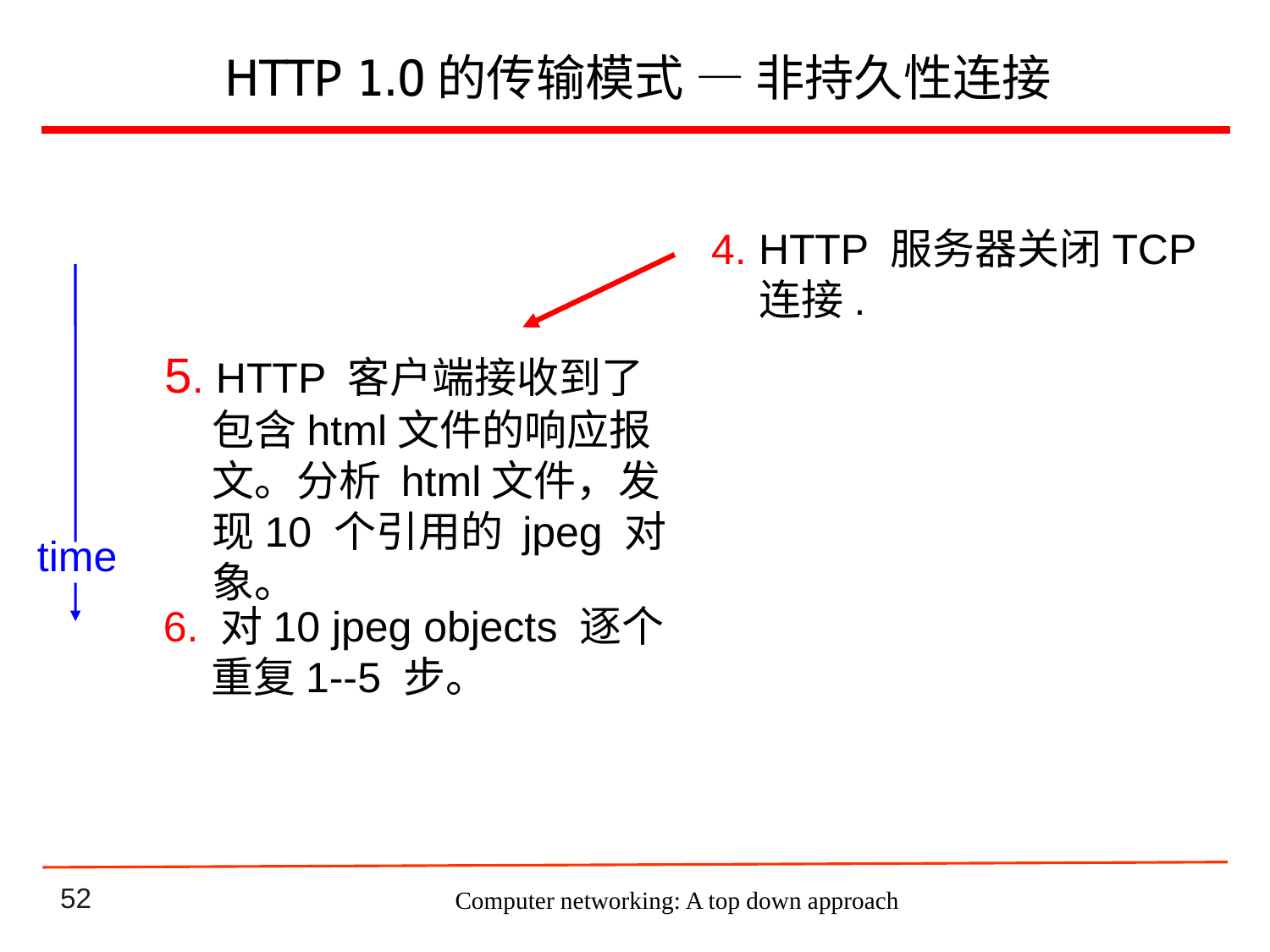

# HTTP 1.0的传输模式 — 非持久性连接
4. HTTP 服务器关闭TCP 连接.

5. HTTP 客户端接收到了包含html文件的响应报文。分析 html文件，发现10 个引用的 jpeg 对象。
time

6. 对10 jpeg objects 逐个重复1--5 步。
Computer networking: A top down approach